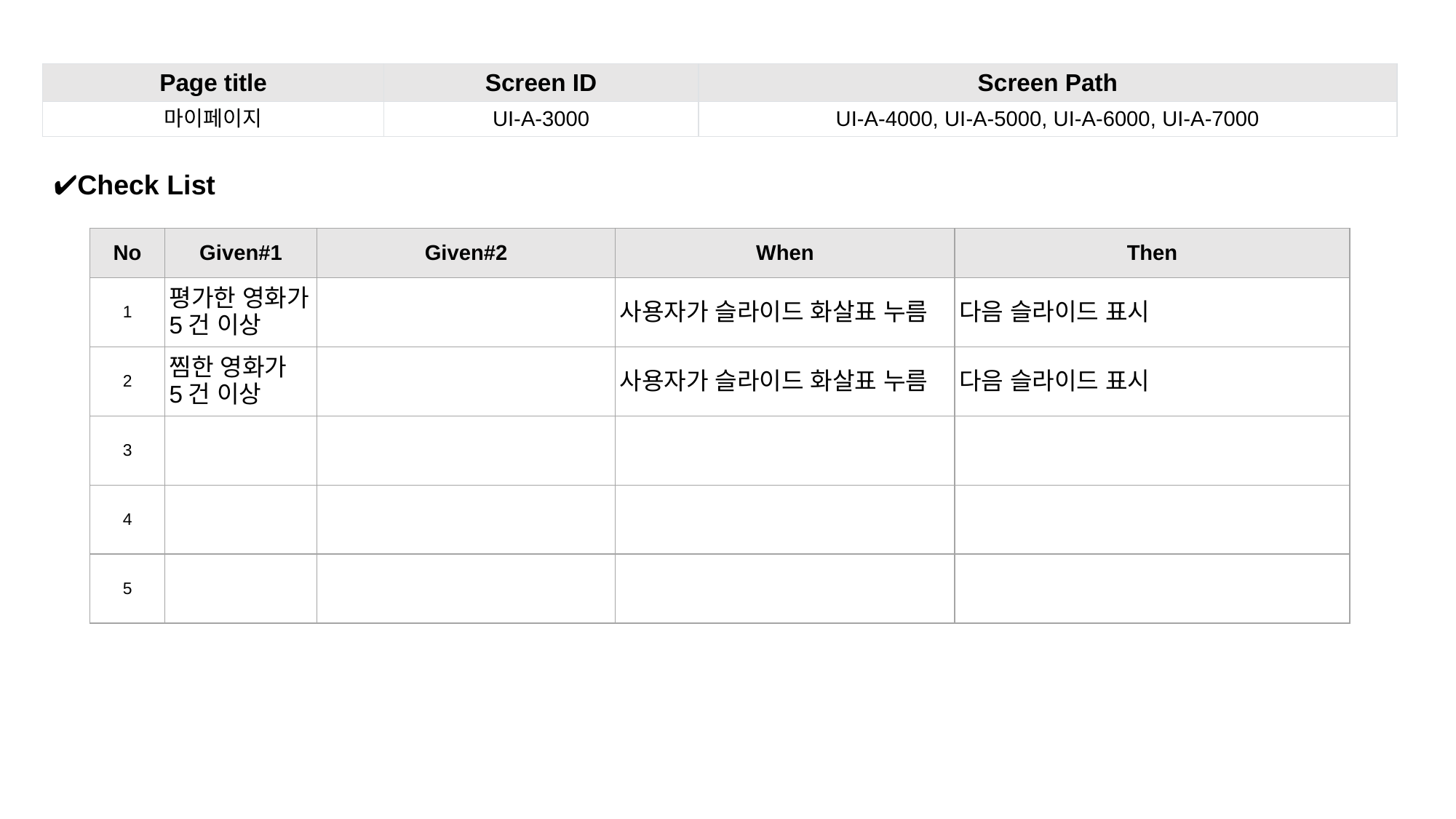

| Page title | Screen ID | Screen Path |
| --- | --- | --- |
| 마이페이지 | UI-A-3000 | UI-A-4000, UI-A-5000, UI-A-6000, UI-A-7000 |
✔Check List

| No | Given#1 | Given#2 | When | Then |
| --- | --- | --- | --- | --- |
| 1 | 평가한 영화가 5건 이상 |  | 사용자가 슬라이드 화살표 누름 | 다음 슬라이드 표시 |
| 2 | 찜한 영화가 5건 이상 |  | 사용자가 슬라이드 화살표 누름 | 다음 슬라이드 표시 |
| 3 |  |  |  |  |
| 4 |  |  |  |  |
| 5 |  |  |  |  |